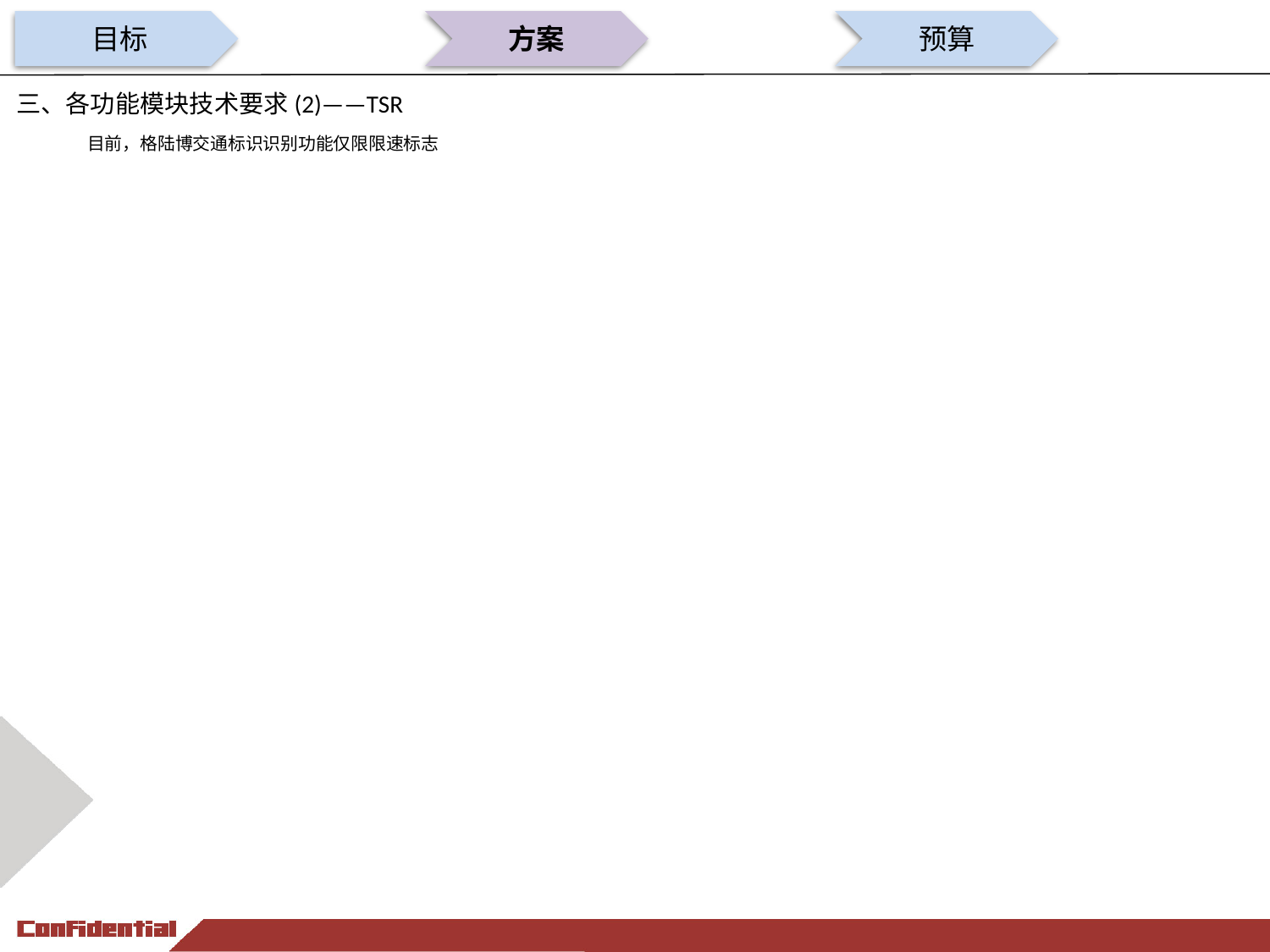

目标
方案
预算
三、各功能模块技术要求(2)——TSR
目前，格陆博交通标识识别功能仅限限速标志